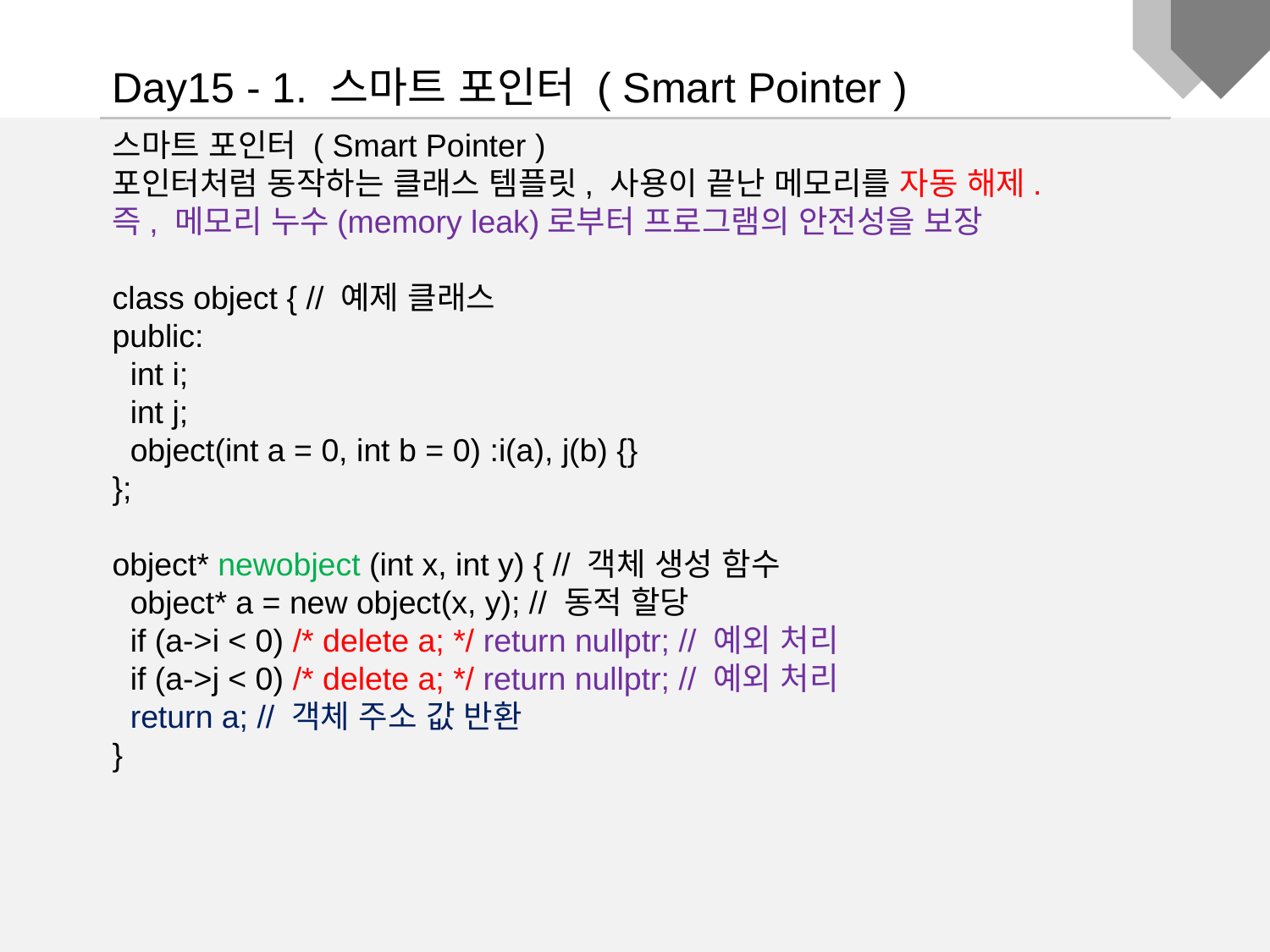

Day15 - 1. 스마트 포인터 ( Smart Pointer )
스마트 포인터 ( Smart Pointer )
포인터처럼 동작하는 클래스 템플릿, 사용이 끝난 메모리를 자동 해제.
즉, 메모리 누수(memory leak)로부터 프로그램의 안전성을 보장

class object { // 예제 클래스
public:
  int i;
  int j;
  object(int a = 0, int b = 0) :i(a), j(b) {}
};

object* newobject (int x, int y) { // 객체 생성 함수
  object* a = new object(x, y); // 동적 할당
  if (a->i < 0) /* delete a; */ return nullptr; // 예외 처리
  if (a->j < 0) /* delete a; */ return nullptr; // 예외 처리
  return a; // 객체 주소 값 반환
}